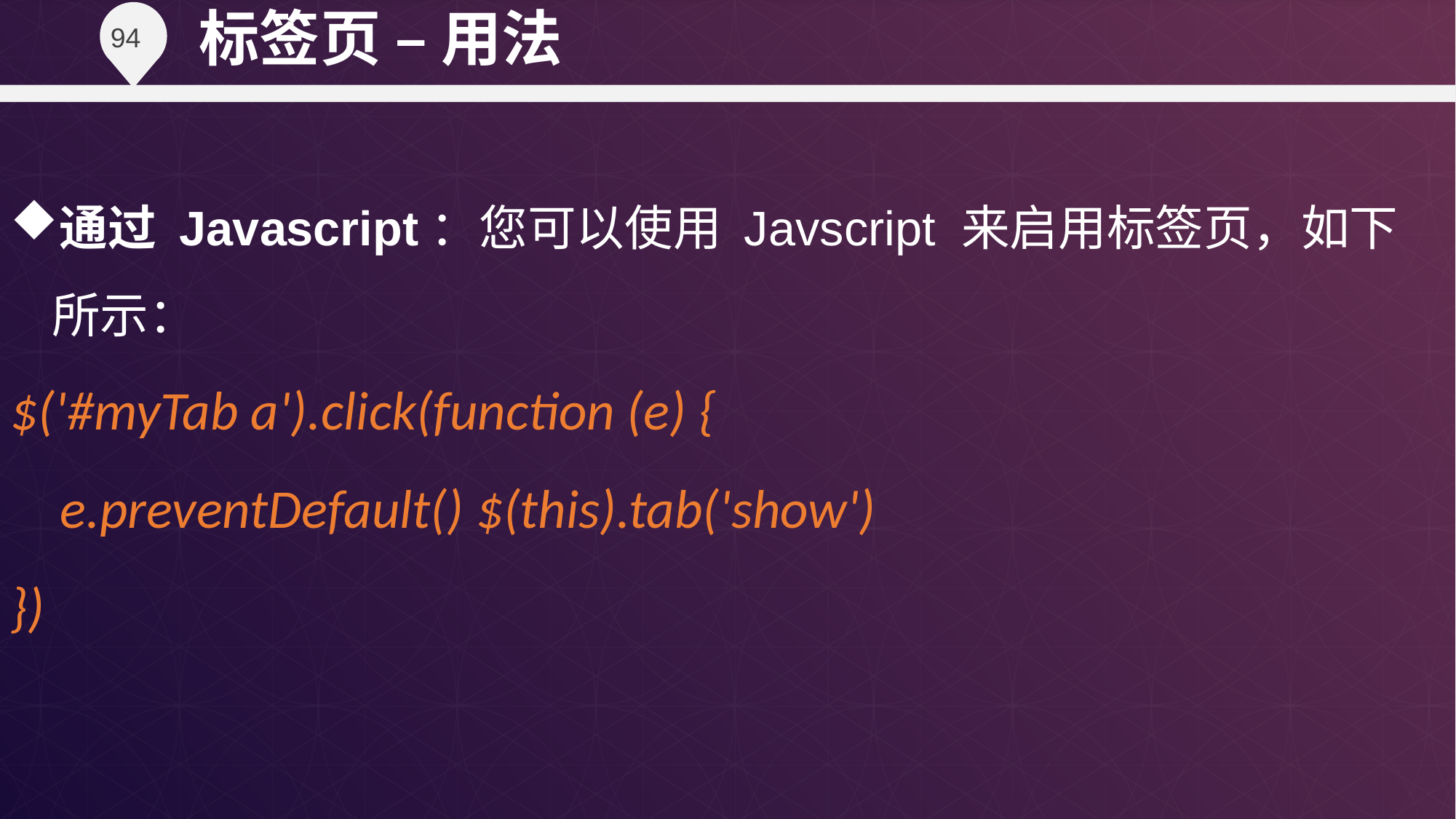

标签页 – 用法
通过 Javascript：您可以使用 Javscript 来启用标签页，如下所示：
$('#myTab a').click(function (e) {
    e.preventDefault() $(this).tab('show')
})